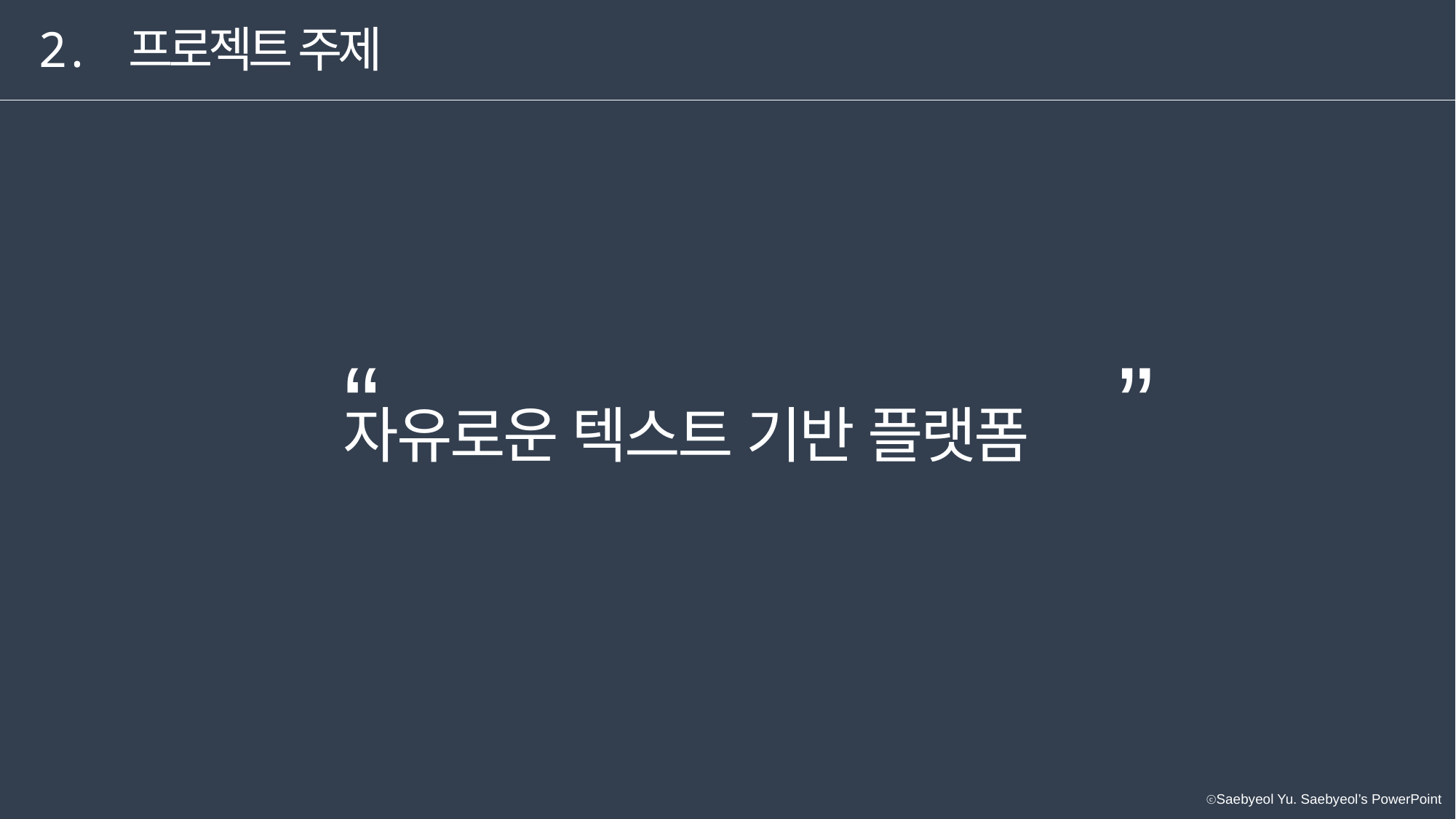

2. 프로젝트 주제
“
”
자유로운 텍스트 기반 플랫폼